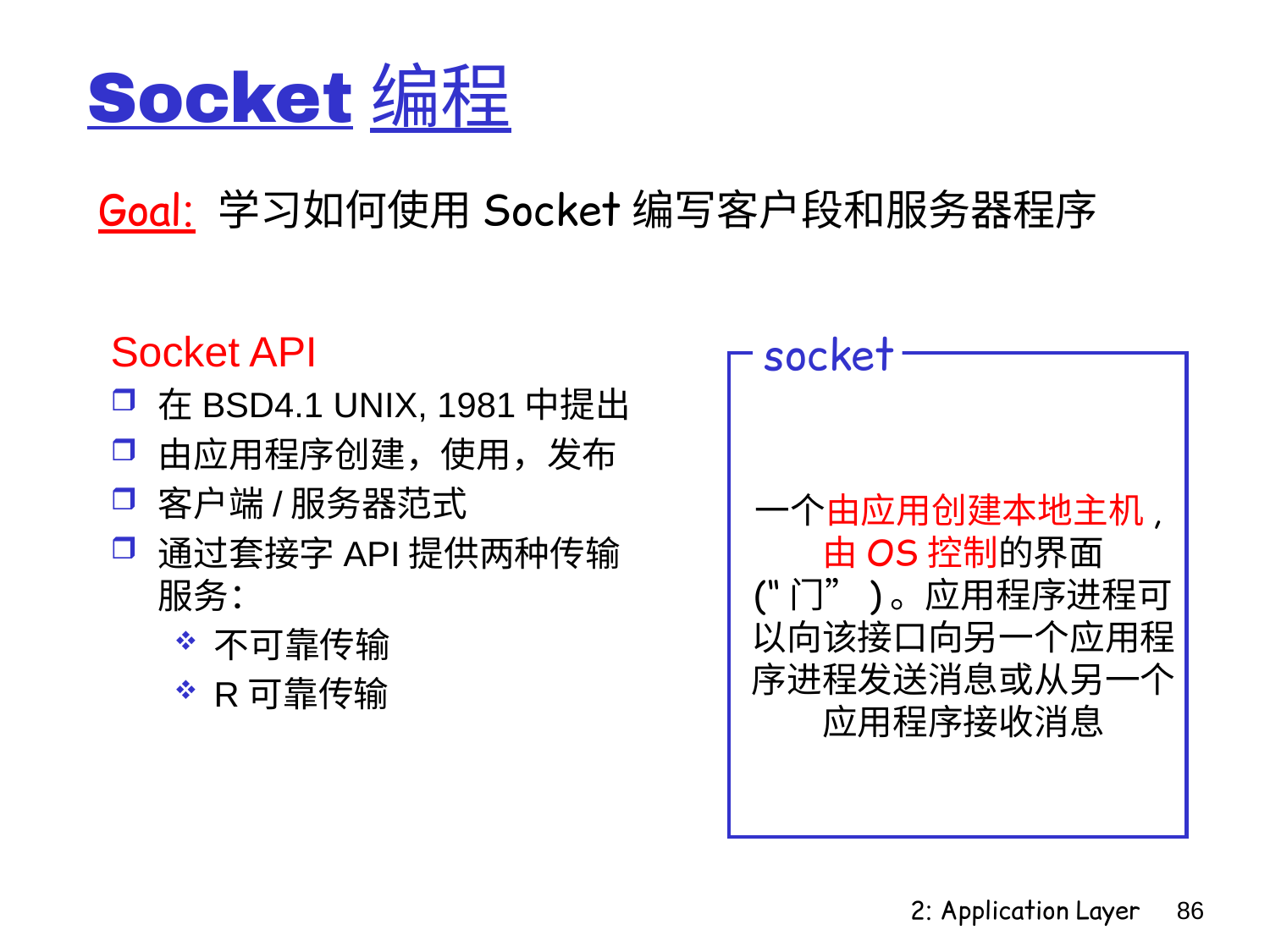

# Socket编程
Goal: 学习如何使用Socket编写客户段和服务器程序
Socket API
在BSD4.1 UNIX, 1981中提出
由应用程序创建，使用，发布
客户端/服务器范式
通过套接字API提供两种传输服务：
不可靠传输
R可靠传输
socket

一个由应用创建本地主机,
由OS控制的界面 (“门”)。应用程序进程可以向该接口向另一个应用程序进程发送消息或从另一个应用程序接收消息
2: Application Layer
86